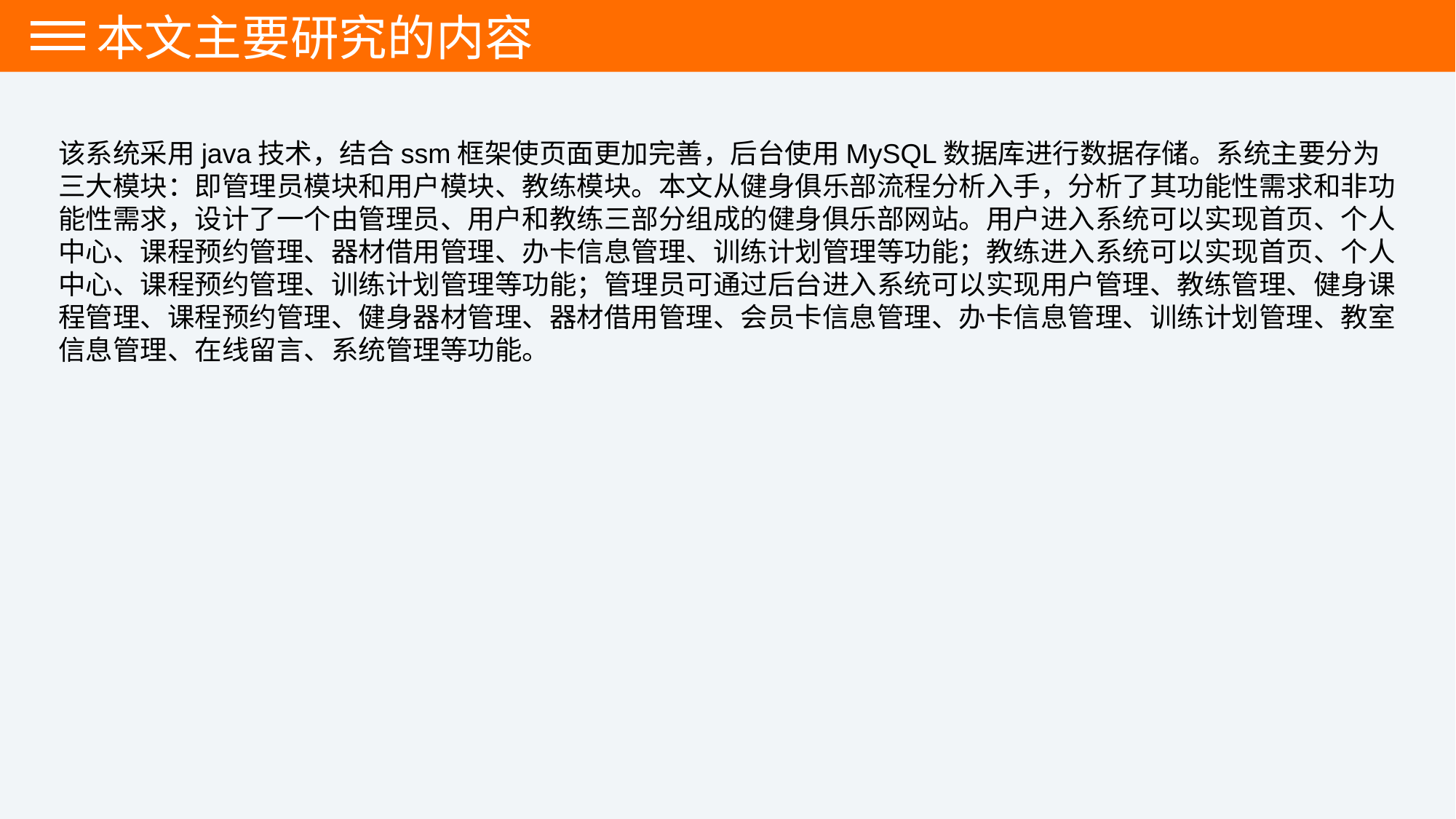

本文主要研究的内容
该系统采用java技术，结合ssm框架使页面更加完善，后台使用MySQL数据库进行数据存储。系统主要分为三大模块：即管理员模块和用户模块、教练模块。本文从健身俱乐部流程分析入手，分析了其功能性需求和非功能性需求，设计了一个由管理员、用户和教练三部分组成的健身俱乐部网站。用户进入系统可以实现首页、个人中心、课程预约管理、器材借用管理、办卡信息管理、训练计划管理等功能；教练进入系统可以实现首页、个人中心、课程预约管理、训练计划管理等功能；管理员可通过后台进入系统可以实现用户管理、教练管理、健身课程管理、课程预约管理、健身器材管理、器材借用管理、会员卡信息管理、办卡信息管理、训练计划管理、教室信息管理、在线留言、系统管理等功能。